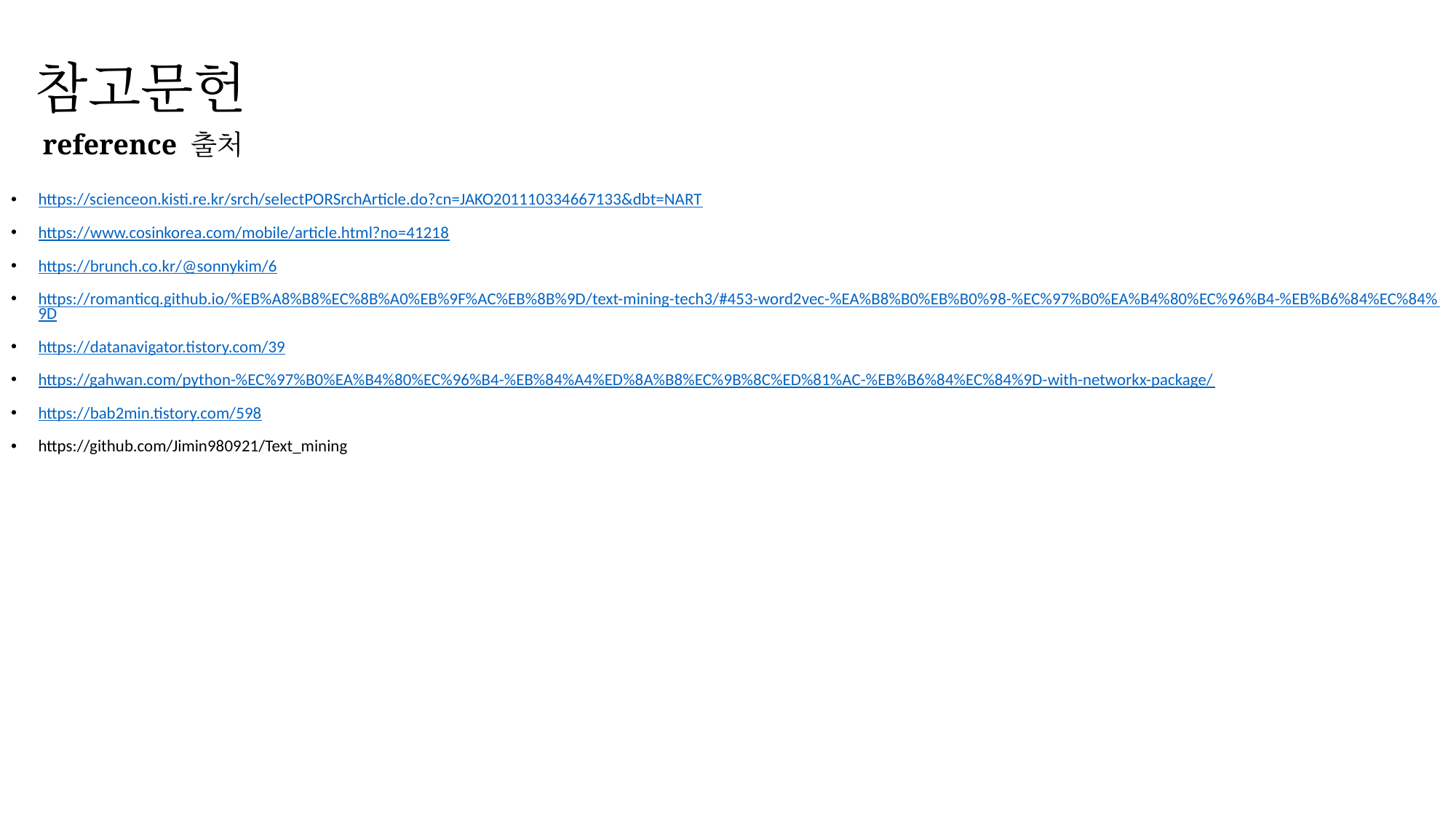

# 참고문헌
 reference 출처
https://scienceon.kisti.re.kr/srch/selectPORSrchArticle.do?cn=JAKO201110334667133&dbt=NART
https://www.cosinkorea.com/mobile/article.html?no=41218
https://brunch.co.kr/@sonnykim/6
https://romanticq.github.io/%EB%A8%B8%EC%8B%A0%EB%9F%AC%EB%8B%9D/text-mining-tech3/#453-word2vec-%EA%B8%B0%EB%B0%98-%EC%97%B0%EA%B4%80%EC%96%B4-%EB%B6%84%EC%84%9D
https://datanavigator.tistory.com/39
https://gahwan.com/python-%EC%97%B0%EA%B4%80%EC%96%B4-%EB%84%A4%ED%8A%B8%EC%9B%8C%ED%81%AC-%EB%B6%84%EC%84%9D-with-networkx-package/
https://bab2min.tistory.com/598
https://github.com/Jimin980921/Text_mining